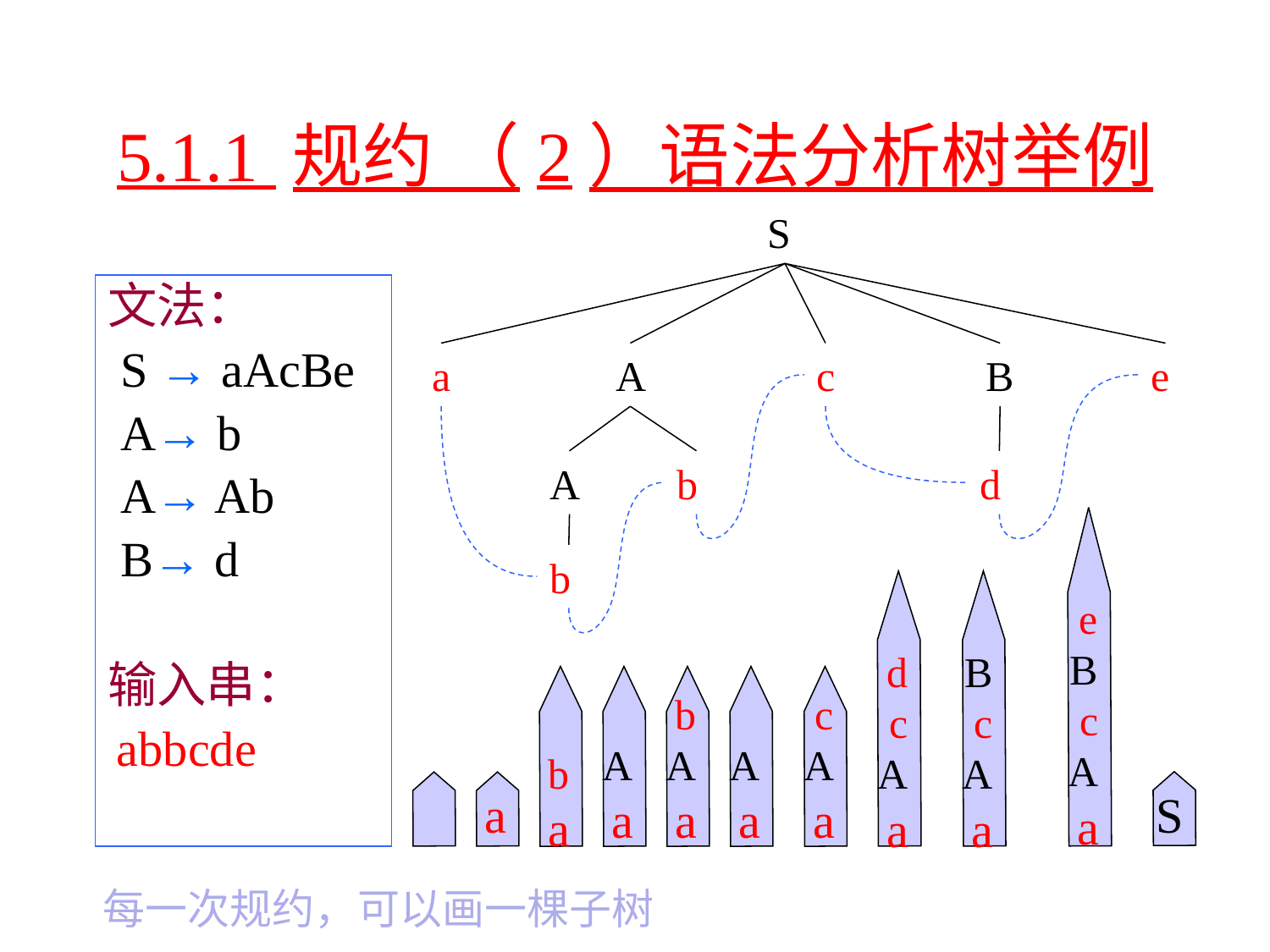

# 5.1.1 规约 （2）语法分析树举例
S
文法：
 S → aAcBe
 A→ b
 A→ Ab
 B→ d

输入串：
 abbcde
a
A
c
B
e
A
b
d
b

e
B
c
A
a

d
c
A
a

B
c
A
a

b
a

A
a
b
A
a

A
a
c
A
a
 S

a
每一次规约，可以画一棵子树